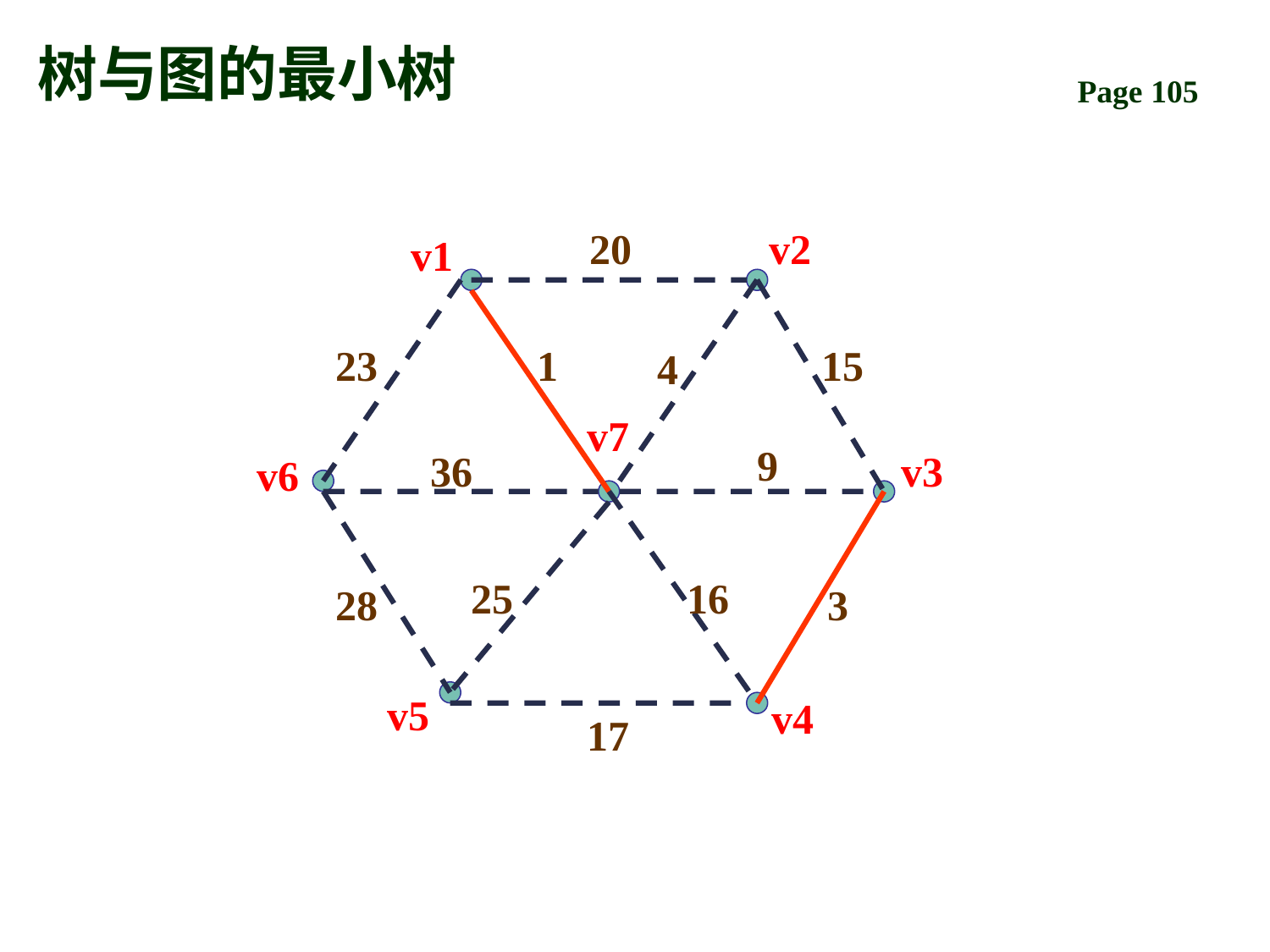

# 树与图的最小树
20
v2
v1

23
1
15
4
v7
9
36
v3
v6

25
16
28
3
v5

v4

17